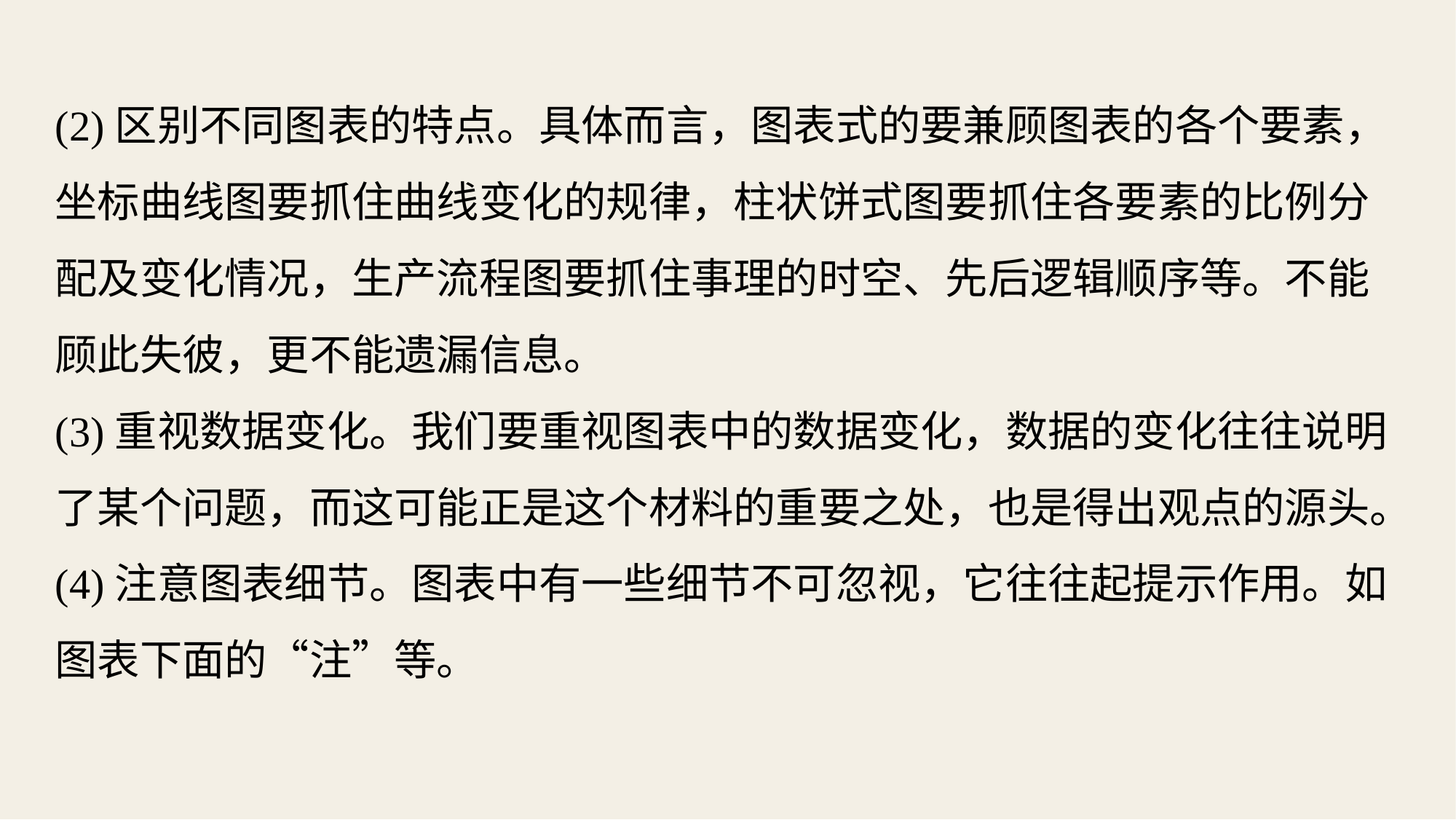

(2)区别不同图表的特点。具体而言，图表式的要兼顾图表的各个要素，坐标曲线图要抓住曲线变化的规律，柱状饼式图要抓住各要素的比例分配及变化情况，生产流程图要抓住事理的时空、先后逻辑顺序等。不能顾此失彼，更不能遗漏信息。
(3)重视数据变化。我们要重视图表中的数据变化，数据的变化往往说明了某个问题，而这可能正是这个材料的重要之处，也是得出观点的源头。
(4)注意图表细节。图表中有一些细节不可忽视，它往往起提示作用。如图表下面的“注”等。